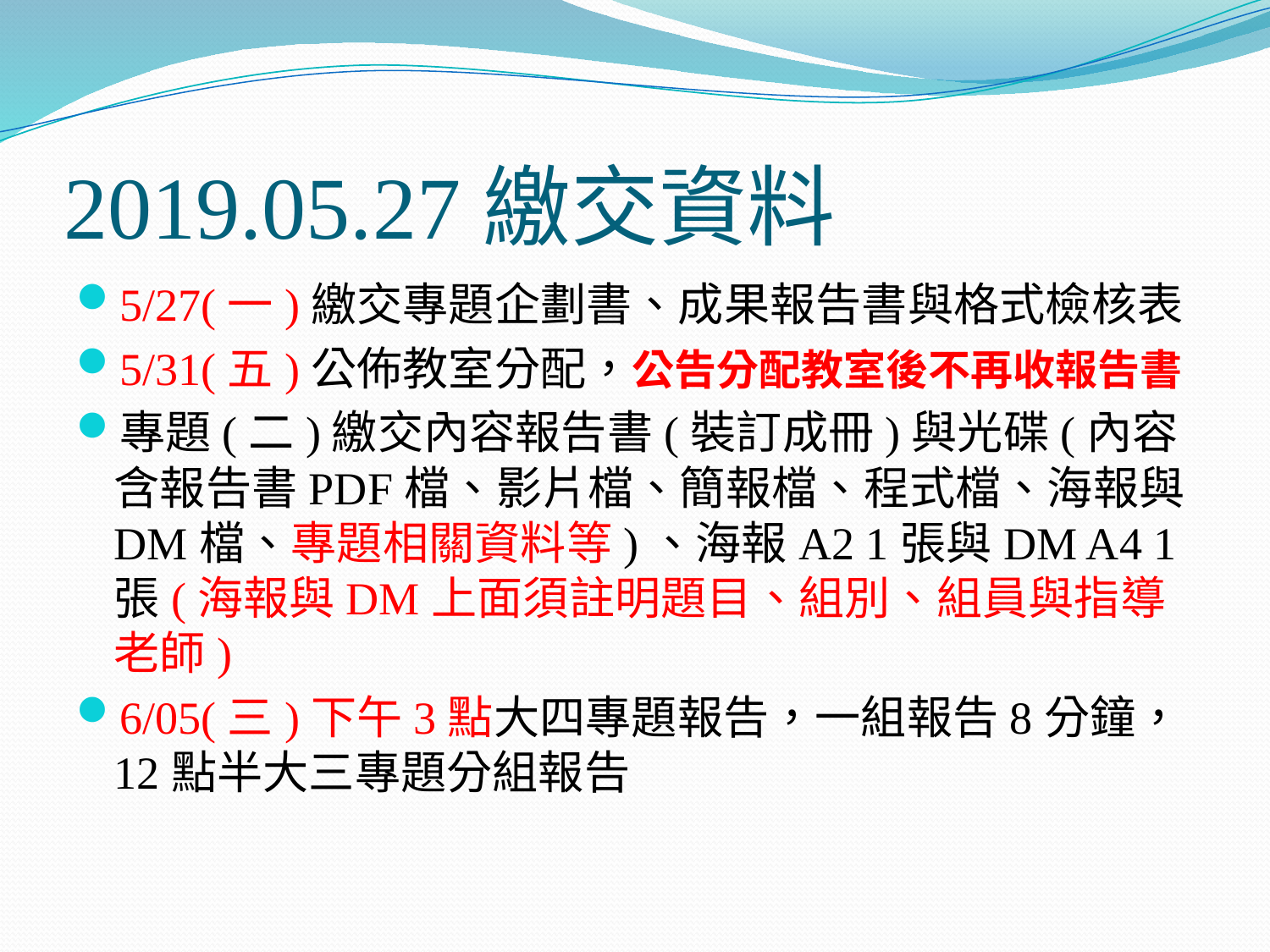

# 2019.05.27繳交資料
5/27(一)繳交專題企劃書、成果報告書與格式檢核表
5/31(五)公佈教室分配，公告分配教室後不再收報告書
專題(二)繳交內容報告書(裝訂成冊)與光碟(內容含報告書PDF檔、影片檔、簡報檔、程式檔、海報與DM檔、專題相關資料等)、海報A2 1張與DM A4 1張(海報與DM上面須註明題目、組別、組員與指導老師)
6/05(三)下午3點大四專題報告，一組報告8分鐘，12點半大三專題分組報告